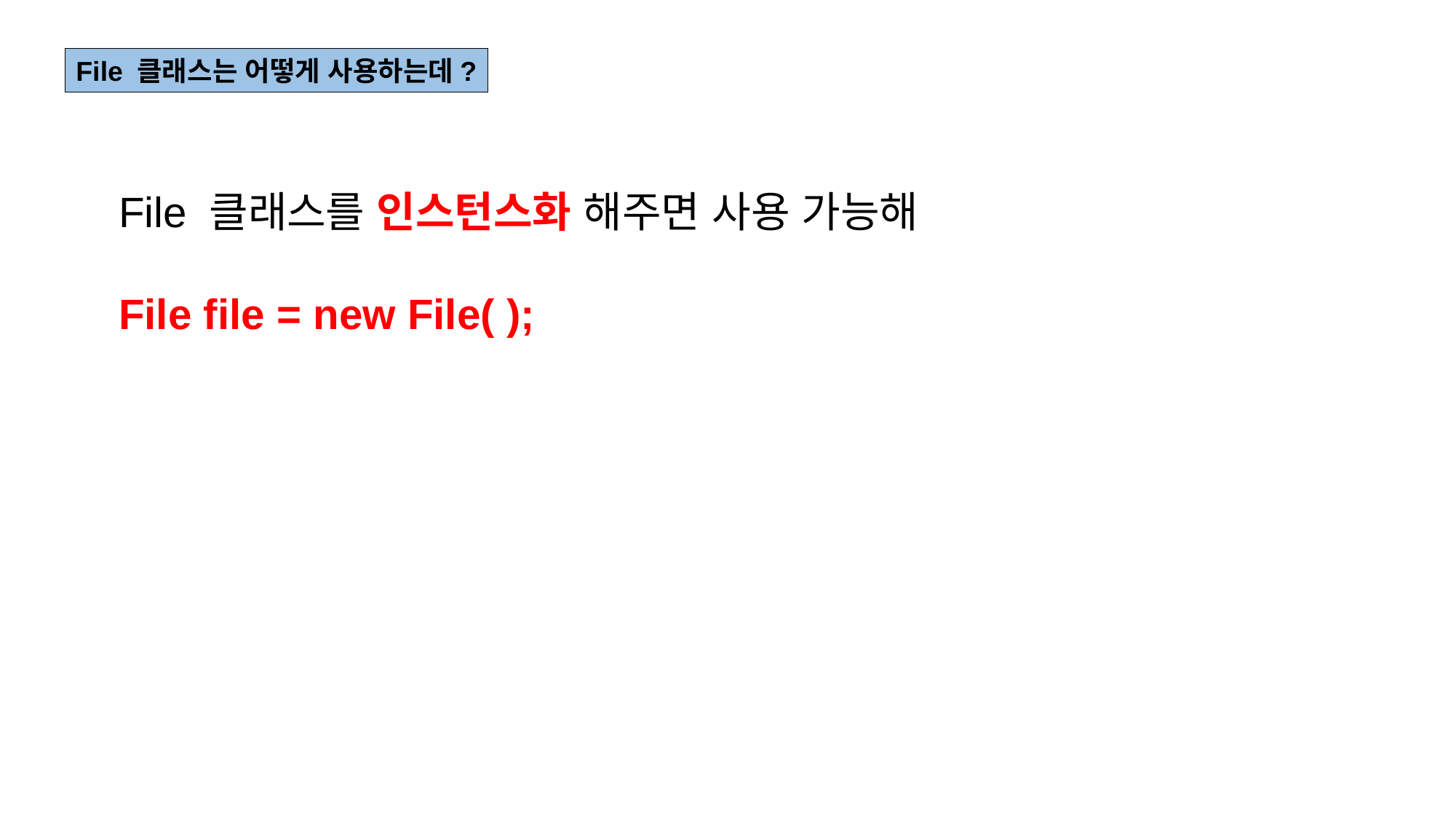

File 클래스는 어떻게 사용하는데?
File 클래스를 인스턴스화 해주면 사용 가능해

File file = new File( );